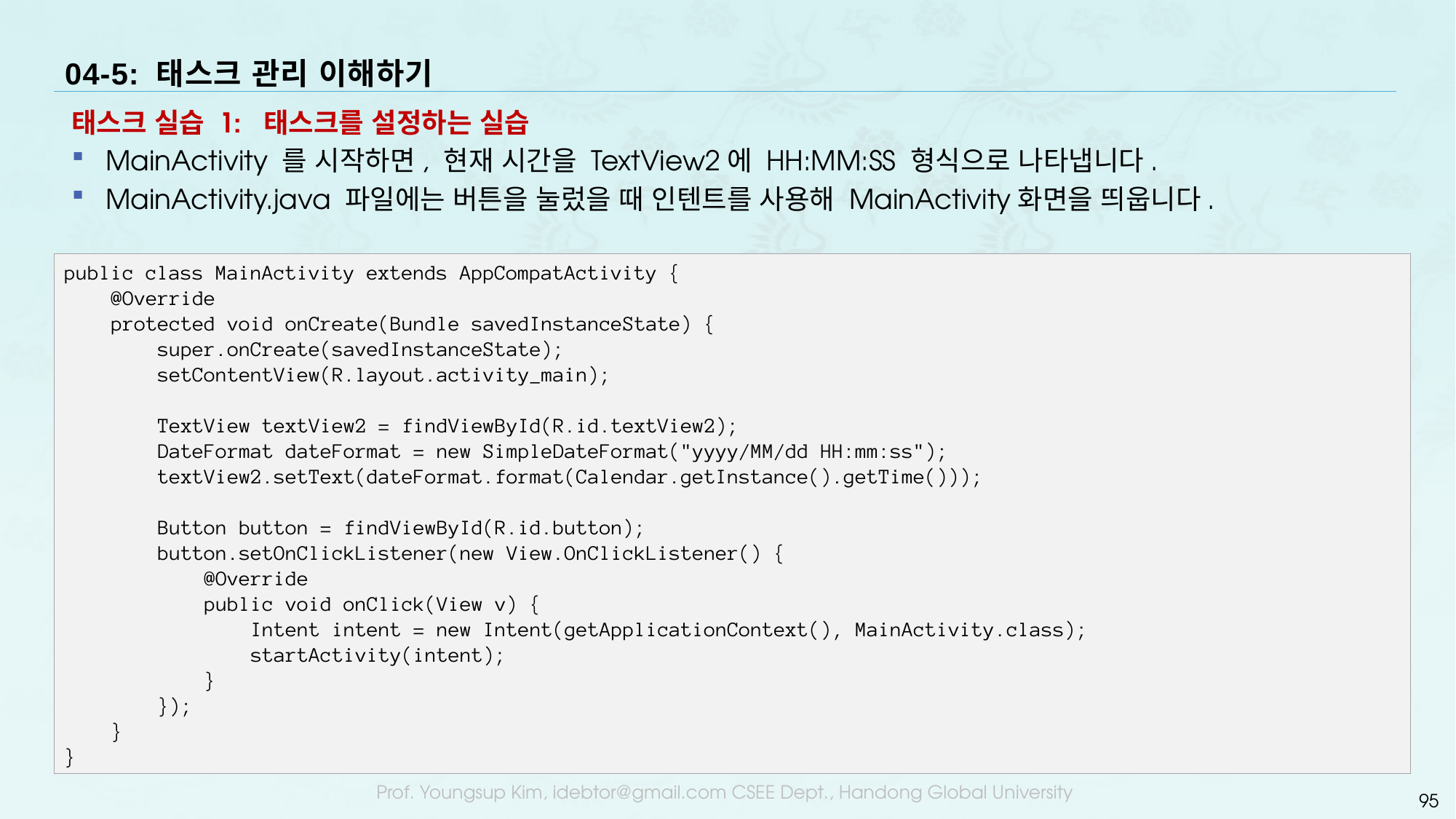

# 04-5: 태스크 관리 이해하기
태스크 실습 1:  태스크를 설정하는 실습
MainActivity 를 시작하면, 현재 시간을 TextView2에 HH:MM:SS 형식으로 나타냅니다.
MainActivity.java 파일에는 버튼을 눌렀을 때 인텐트를 사용해 MainActivity화면을 띄웁니다.
public class MainActivity extends AppCompatActivity {
    @Override
    protected void onCreate(Bundle savedInstanceState) {
        super.onCreate(savedInstanceState);
        setContentView(R.layout.activity_main);

        TextView textView2 = findViewById(R.id.textView2);
        DateFormat dateFormat = new SimpleDateFormat("yyyy/MM/dd HH:mm:ss");
        textView2.setText(dateFormat.format(Calendar.getInstance().getTime()));

        Button button = findViewById(R.id.button);
        button.setOnClickListener(new View.OnClickListener() {
            @Override
            public void onClick(View v) {
                Intent intent = new Intent(getApplicationContext(), MainActivity.class);
                startActivity(intent);
            }
        });
    }
}
95